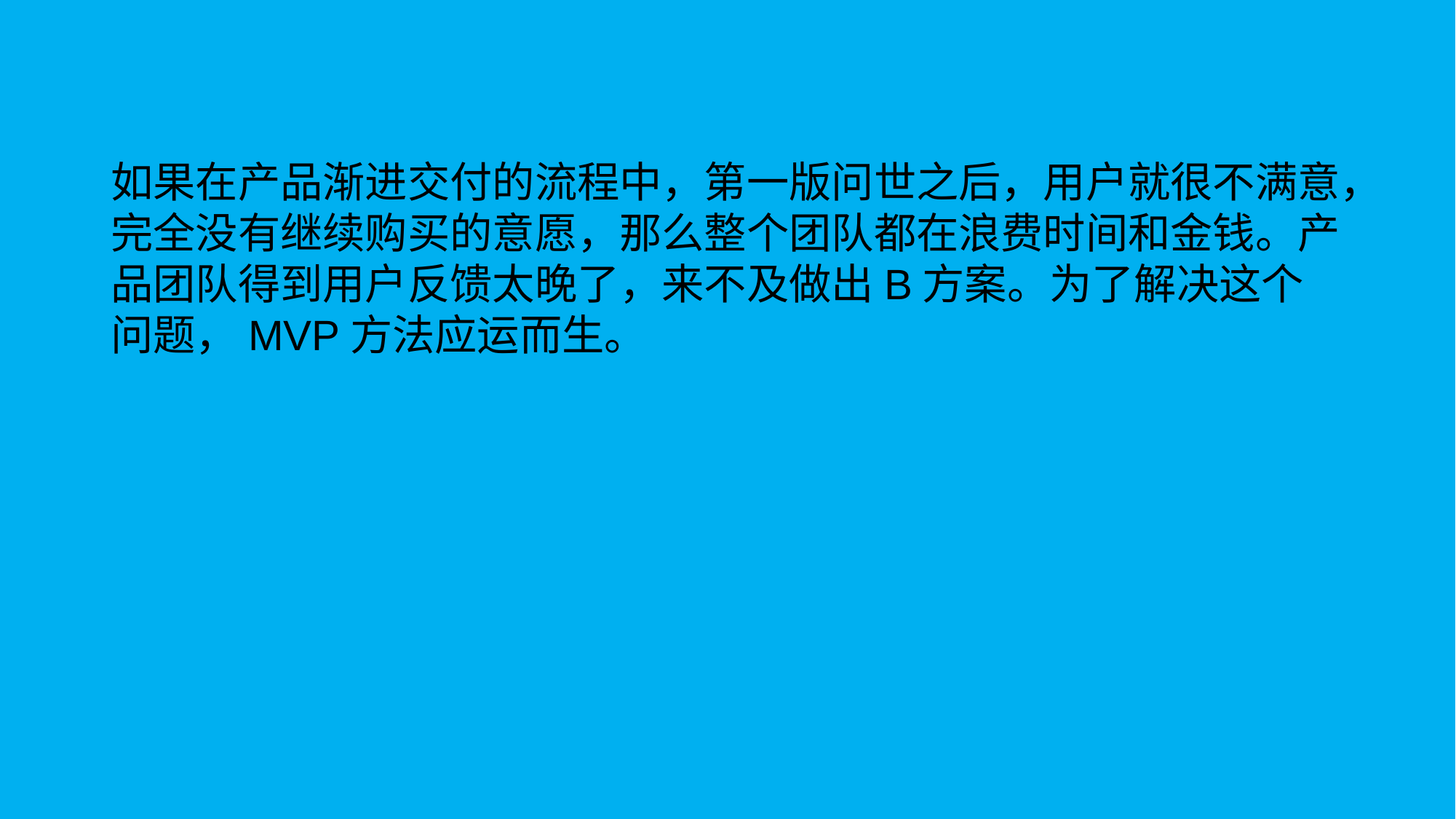

如果在产品渐进交付的流程中，第一版问世之后，用户就很不满意，完全没有继续购买的意愿，那么整个团队都在浪费时间和金钱。产品团队得到用户反馈太晚了，来不及做出B方案。为了解决这个问题，MVP方法应运而生。